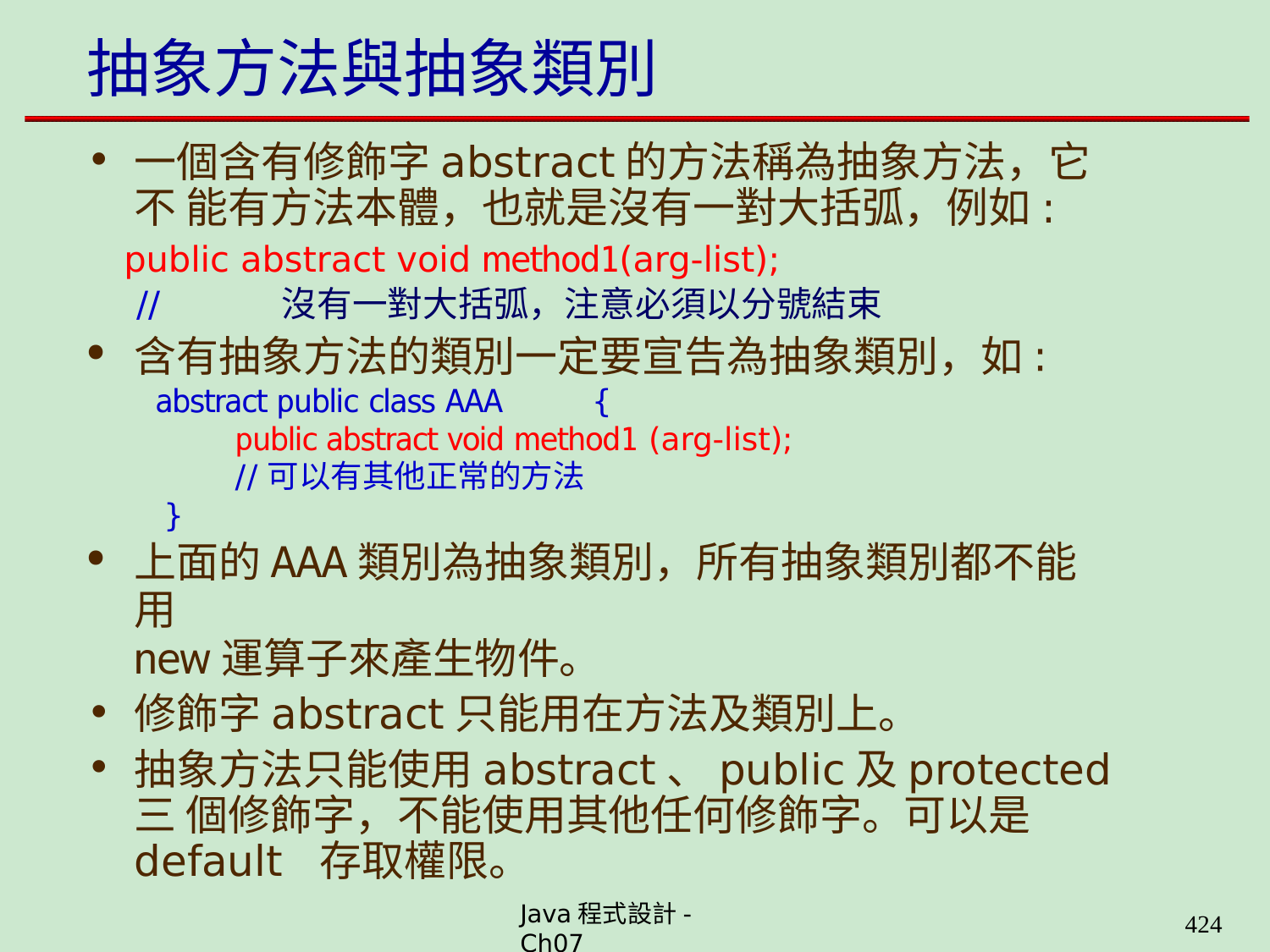

# 抽象方法與抽象類別
一個含有修飾字abstract的方法稱為抽象方法，它不 能有方法本體，也就是沒有一對大括弧，例如:
public abstract void method1(arg-list);
//	沒有一對大括弧，注意必須以分號結束
含有抽象方法的類別一定要宣告為抽象類別，如:
abstract public class AAA	{
public abstract void method1 (arg-list);
//可以有其他正常的方法
}
上面的AAA類別為抽象類別，所有抽象類別都不能用
new運算子來產生物件。
修飾字abstract只能用在方法及類別上。
抽象方法只能使用abstract、public及protected三 個修飾字，不能使用其他任何修飾字。可以是default  存取權限。
Java程式設計-Ch07
424